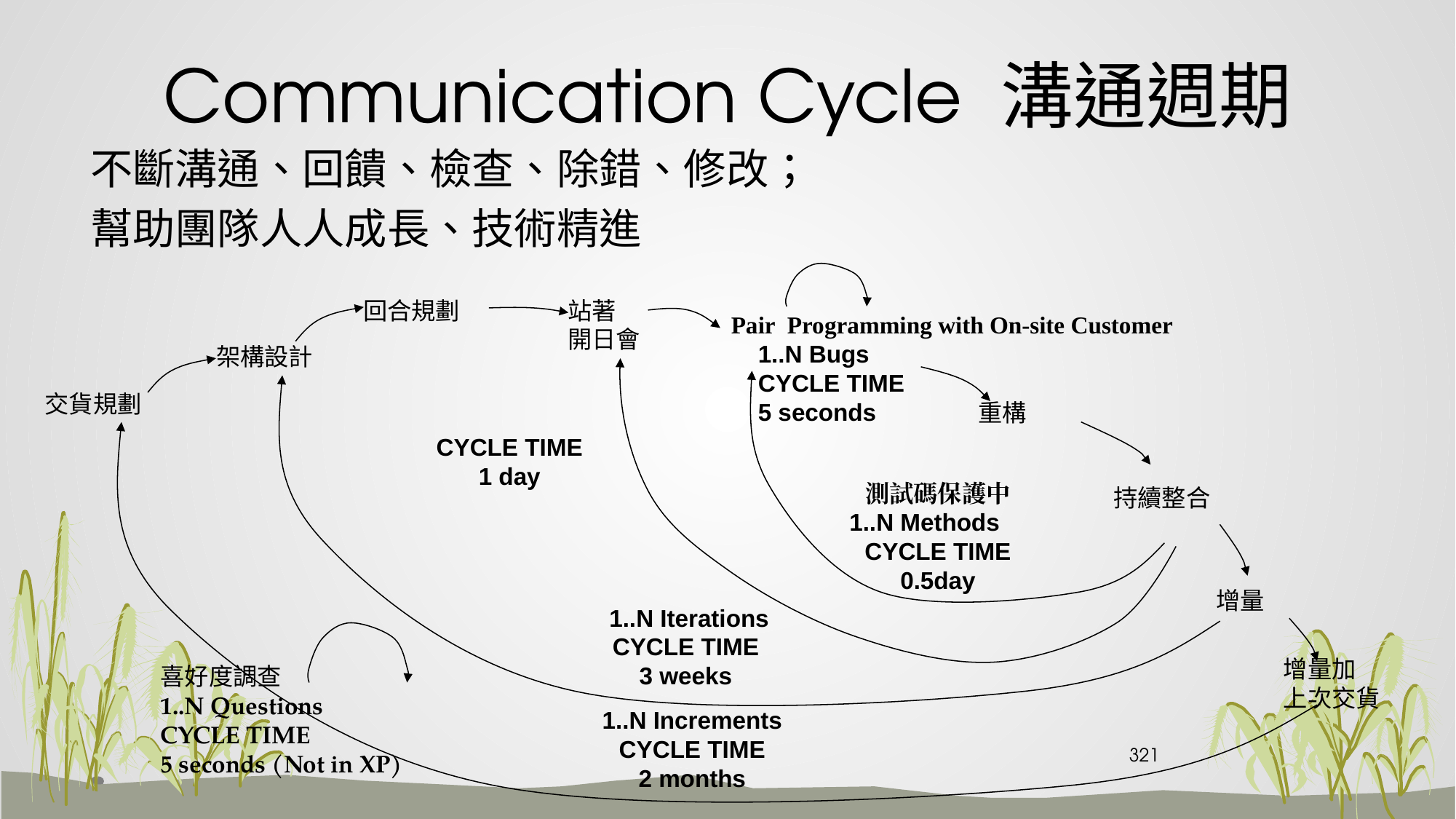

# Communication Cycle 溝通週期
不斷溝通、回饋、檢查、除錯、修改；
幫助團隊人人成長、技術精進

回合規劃
站著
開日會
Pair  Programming with On-site Customer
    1..N Bugs
    CYCLE TIME
    5 seconds

架構設計

交貨規劃
重構

測試碼保護中
1..N Methods
CYCLE TIME
0.5day
持續整合

增量
 1..N Iterations
CYCLE TIME
3 weeks

增量加
上次交貨
1..N Increments
CYCLE TIME
2 months

CYCLE TIME
1 day

喜好度調查
1..N Questions
CYCLE TIME
5 seconds (Not in XP)
321